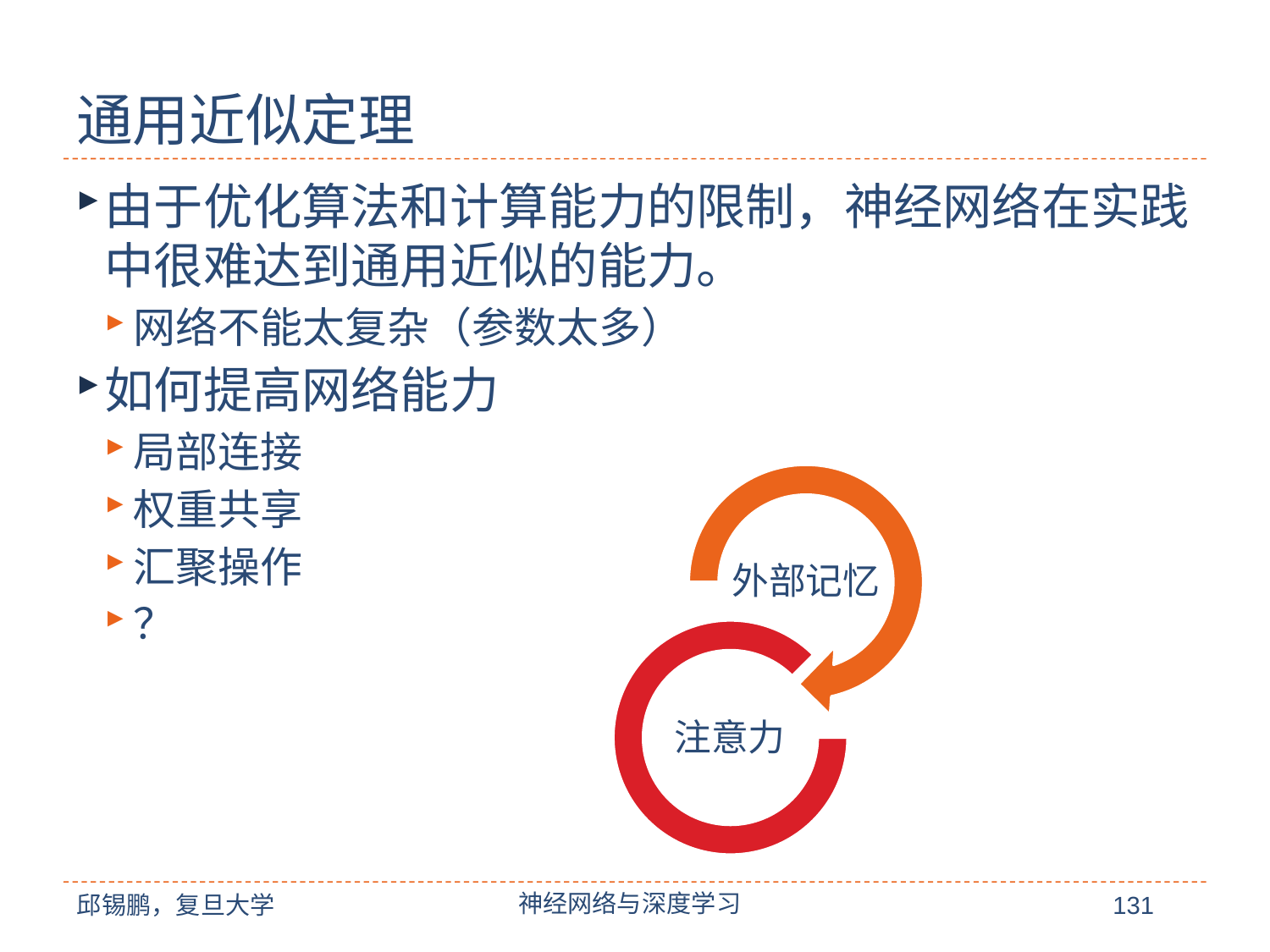

# 通用近似定理
由于优化算法和计算能力的限制，神经网络在实践中很难达到通用近似的能力。
网络不能太复杂（参数太多）
如何提高网络能力
局部连接
权重共享
汇聚操作
？
外部记忆
注意力